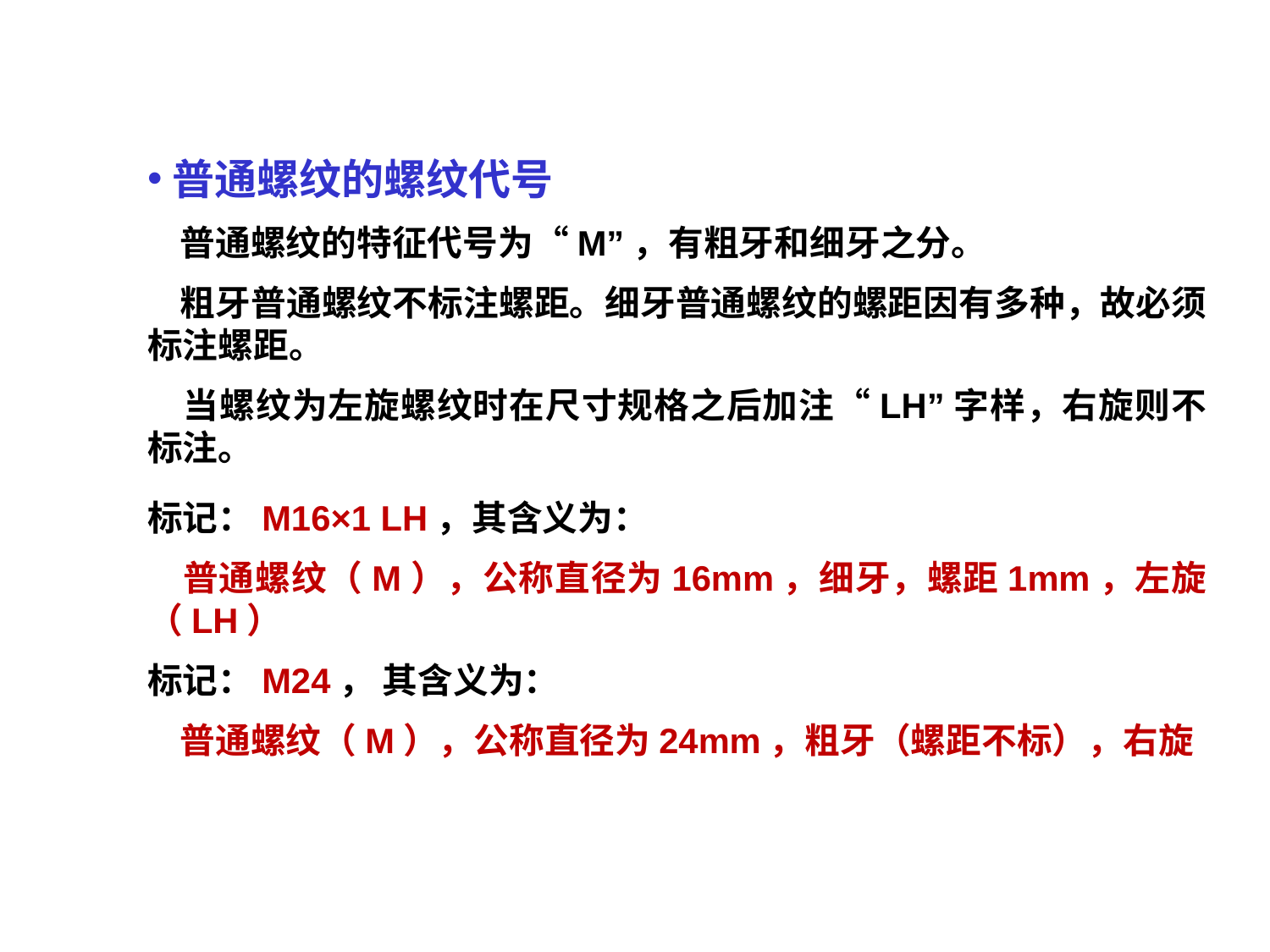

普通螺纹的螺纹代号
   普通螺纹的特征代号为“M”，有粗牙和细牙之分。
   粗牙普通螺纹不标注螺距。细牙普通螺纹的螺距因有多种，故必须标注螺距。
   当螺纹为左旋螺纹时在尺寸规格之后加注“LH”字样，右旋则不标注。
标记：M16×1 LH，其含义为：
   普通螺纹（M），公称直径为16mm，细牙，螺距1mm，左旋（LH）
标记：M24， 其含义为：
   普通螺纹（M），公称直径为24mm，粗牙（螺距不标），右旋